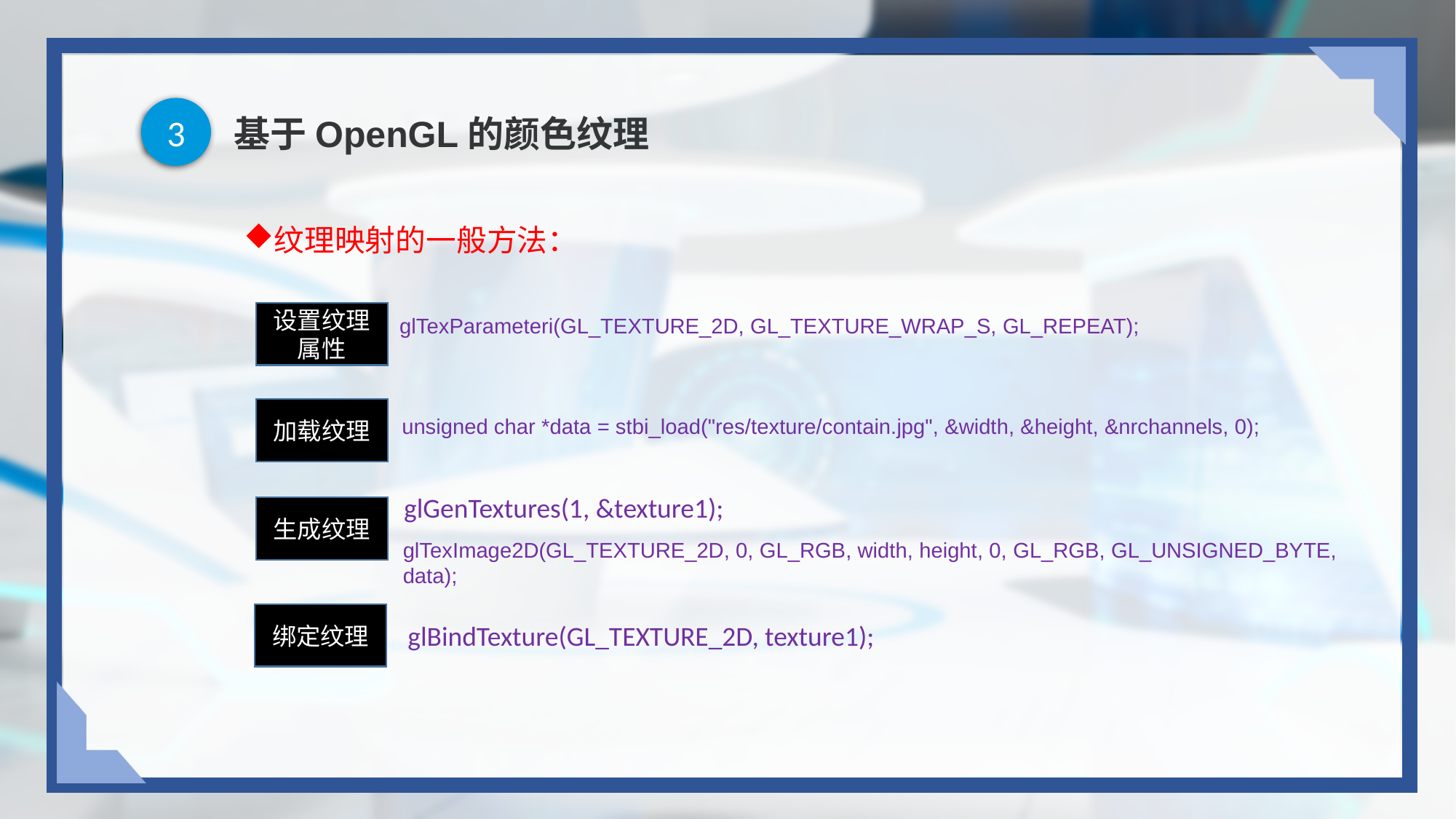

3
# 基于OpenGL的颜色纹理
纹理映射的一般方法：
设置纹理属性
	glTexParameteri(GL_TEXTURE_2D, GL_TEXTURE_WRAP_S, GL_REPEAT);

加载纹理
unsigned char *data = stbi_load("res/texture/contain.jpg", &width, &height, &nrchannels, 0);
glGenTextures(1, &texture1);

生成纹理
glTexImage2D(GL_TEXTURE_2D, 0, GL_RGB, width, height, 0, GL_RGB, GL_UNSIGNED_BYTE, data);
绑定纹理
	glBindTexture(GL_TEXTURE_2D, texture1);